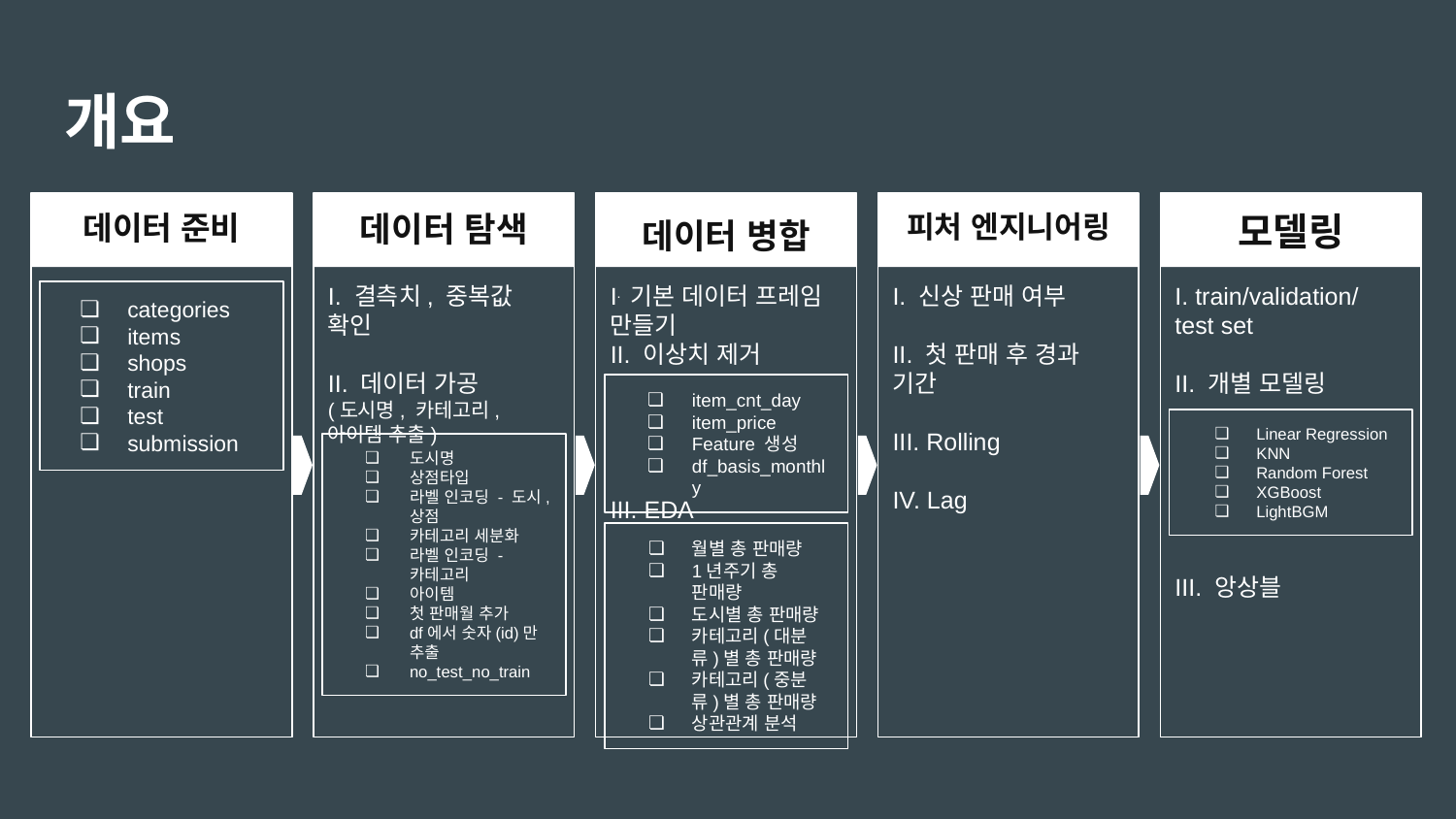

# 개요

데이터 준비

데이터 탐색

데이터 병합

피처 엔지니어링

모델링

I. 결측치, 중복값 확인

II. 데이터 가공
(도시명, 카테고리, 아이템 추출)
I. 기본 데이터 프레임 만들기
II. 이상치 제거

III. EDA
I. 신상 판매 여부

II. 첫 판매 후 경과 기간

III. Rolling

IV. Lag

I. train/validation/
test set

II. 개별 모델링

III. 앙상블

categories
items
shops
train
test
submission
item_cnt_day
item_price
Feature 생성
df_basis_monthly
Linear Regression
KNN
Random Forest
XGBoost
LightBGM
도시명
상점타입
라벨 인코딩 - 도시, 상점
카테고리 세분화
라벨 인코딩 - 카테고리
아이템
첫 판매월 추가
df에서 숫자(id)만 추출
no_test_no_train

월별 총 판매량
1년주기 총 판매량
도시별 총 판매량
카테고리(대분류)별 총 판매량
카테고리(중분류)별 총 판매량
상관관계 분석